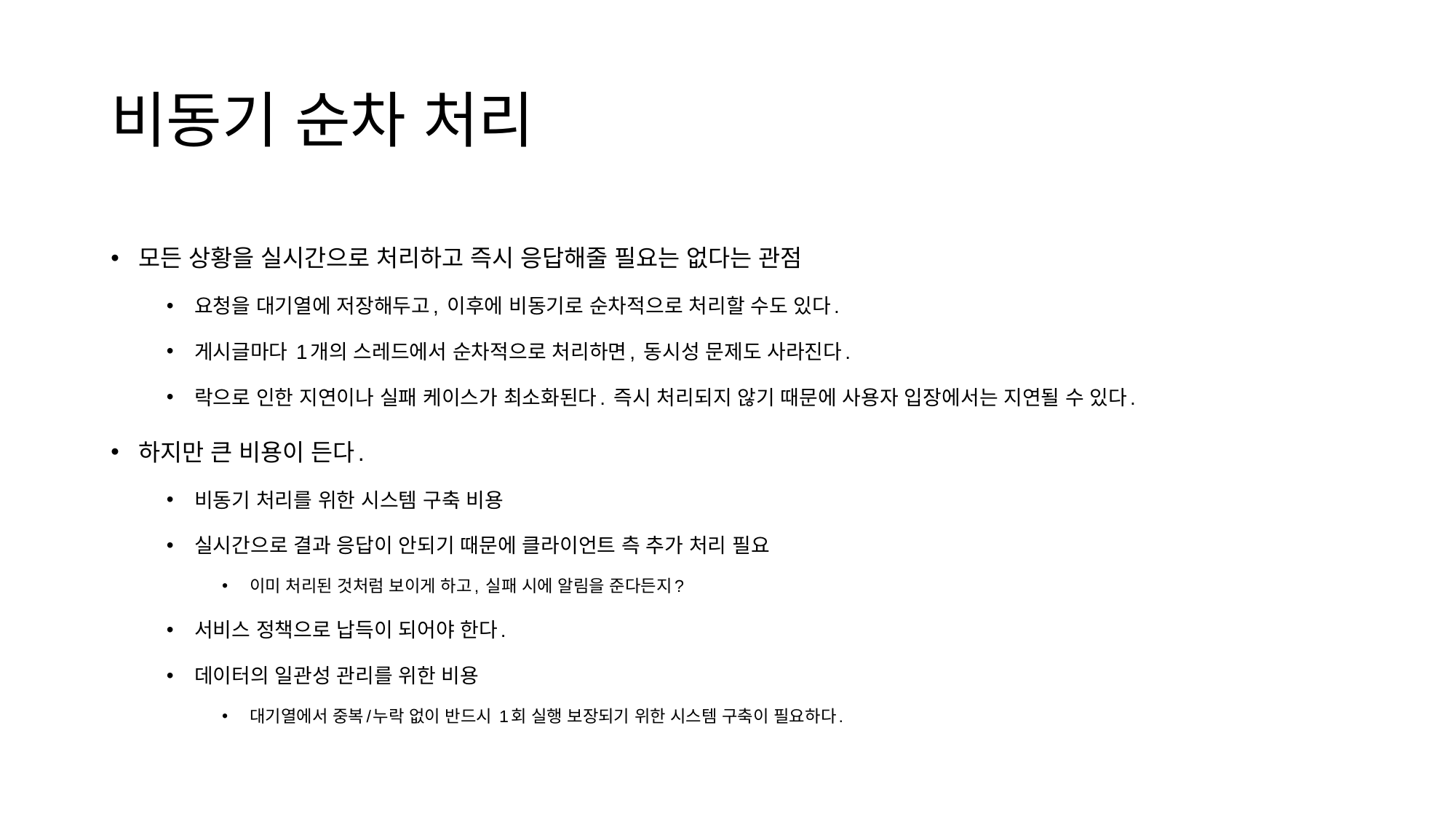

# 비동기 순차 처리
모든 상황을 실시간으로 처리하고 즉시 응답해줄 필요는 없다는 관점
요청을 대기열에 저장해두고, 이후에 비동기로 순차적으로 처리할 수도 있다.
게시글마다 1개의 스레드에서 순차적으로 처리하면, 동시성 문제도 사라진다.
락으로 인한 지연이나 실패 케이스가 최소화된다. 즉시 처리되지 않기 때문에 사용자 입장에서는 지연될 수 있다.
하지만 큰 비용이 든다.
비동기 처리를 위한 시스템 구축 비용
실시간으로 결과 응답이 안되기 때문에 클라이언트 측 추가 처리 필요
이미 처리된 것처럼 보이게 하고, 실패 시에 알림을 준다든지?
서비스 정책으로 납득이 되어야 한다.
데이터의 일관성 관리를 위한 비용
대기열에서 중복/누락 없이 반드시 1회 실행 보장되기 위한 시스템 구축이 필요하다.